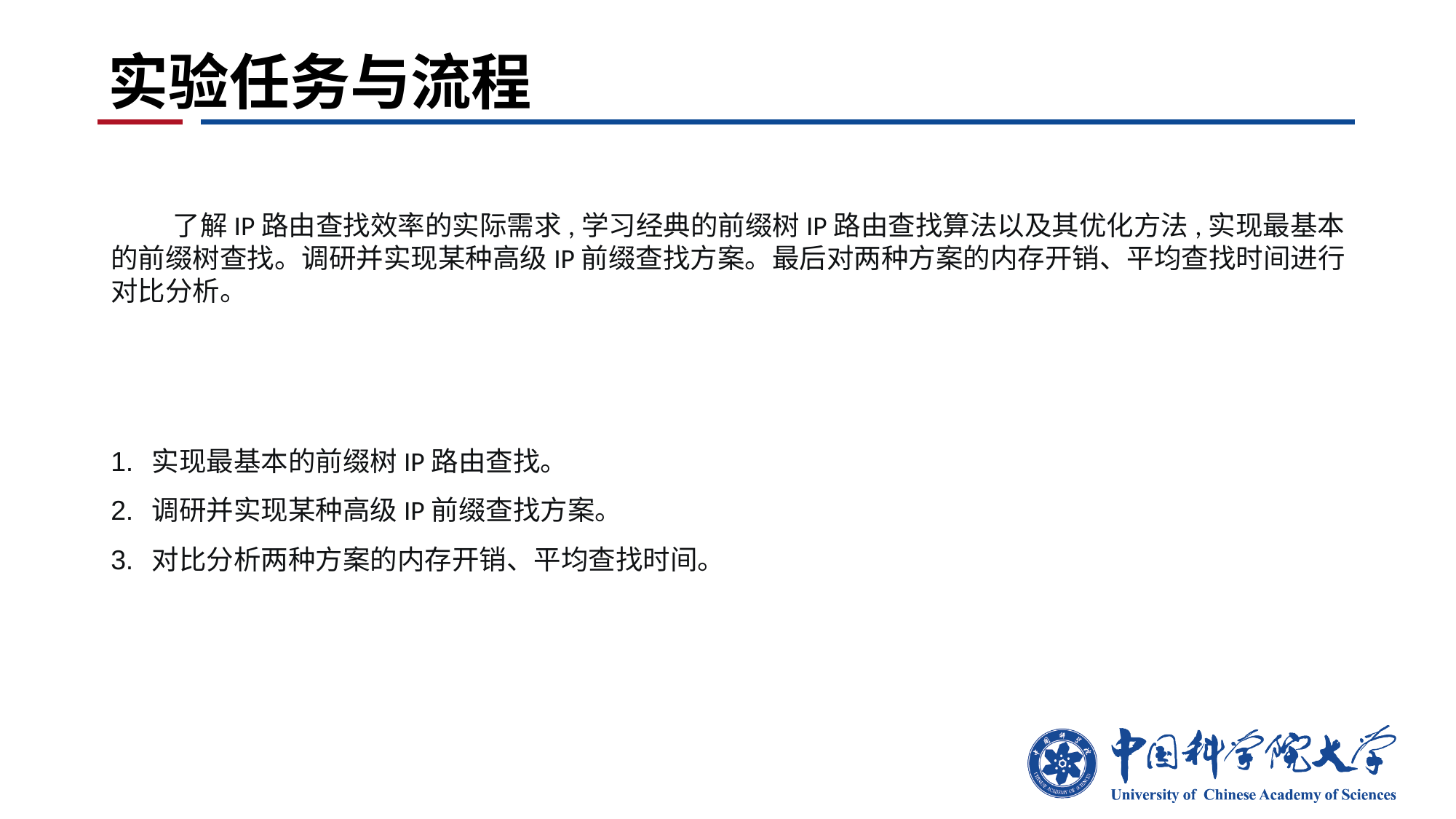

# 实验任务与流程

         了解IP路由查找效率的实际需求,学习经典的前缀树IP路由查找算法以及其优化方法,实现最基本的前缀树查找。调研并实现某种高级IP前缀查找方案。最后对两种方案的内存开销、平均查找时间进行对比分析。

实现最基本的前缀树IP路由查找。
调研并实现某种高级IP前缀查找方案。
对比分析两种方案的内存开销、平均查找时间。